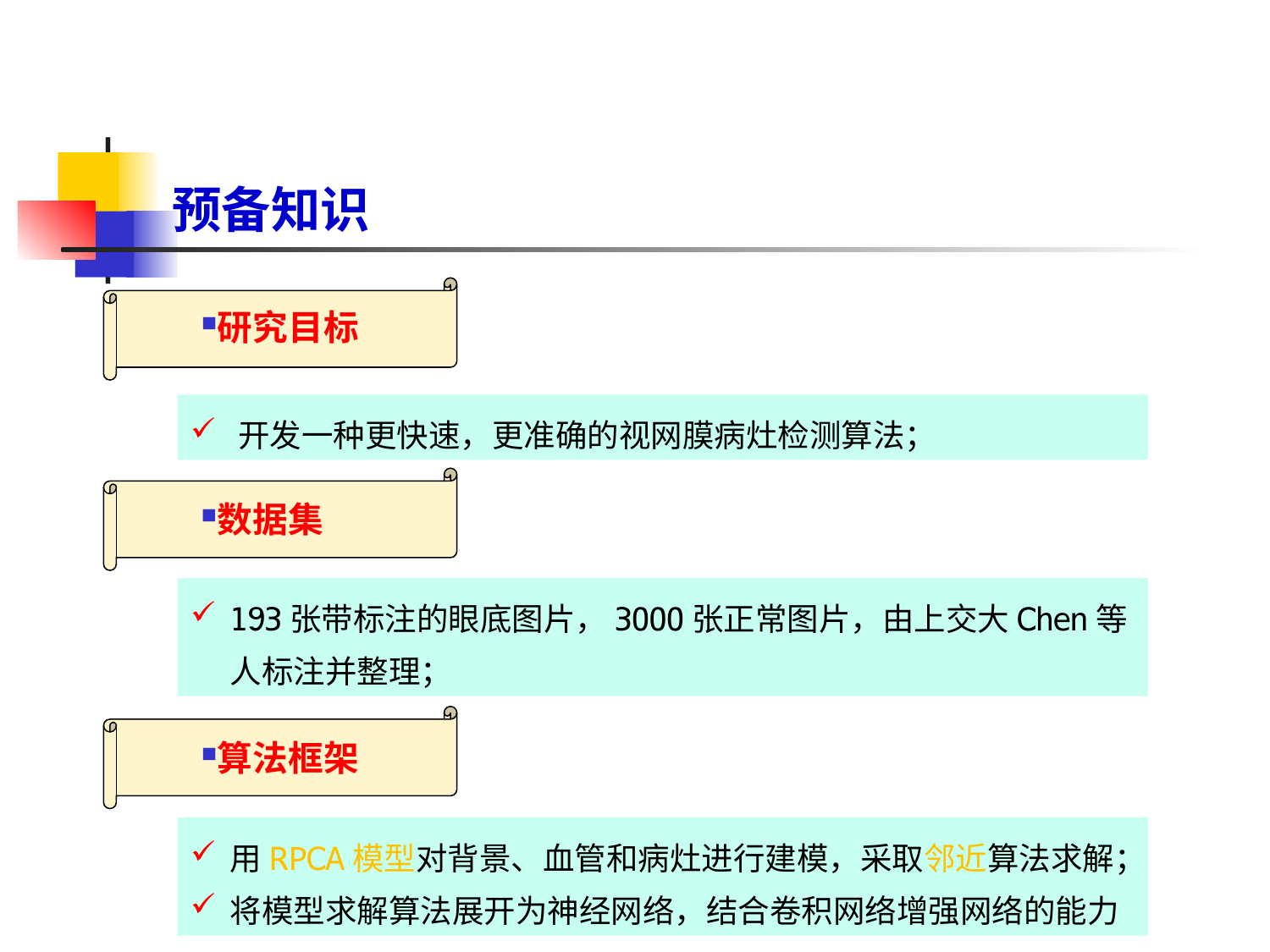

# 预备知识

研究目标
开发一种更快速，更准确的视网膜病灶检测算法；

数据集
193张带标注的眼底图片，3000张正常图片，由上交大Chen等人标注并整理；

算法框架
用RPCA模型对背景、血管和病灶进行建模，采取邻近算法求解；
将模型求解算法展开为神经网络，结合卷积网络增强网络的能力